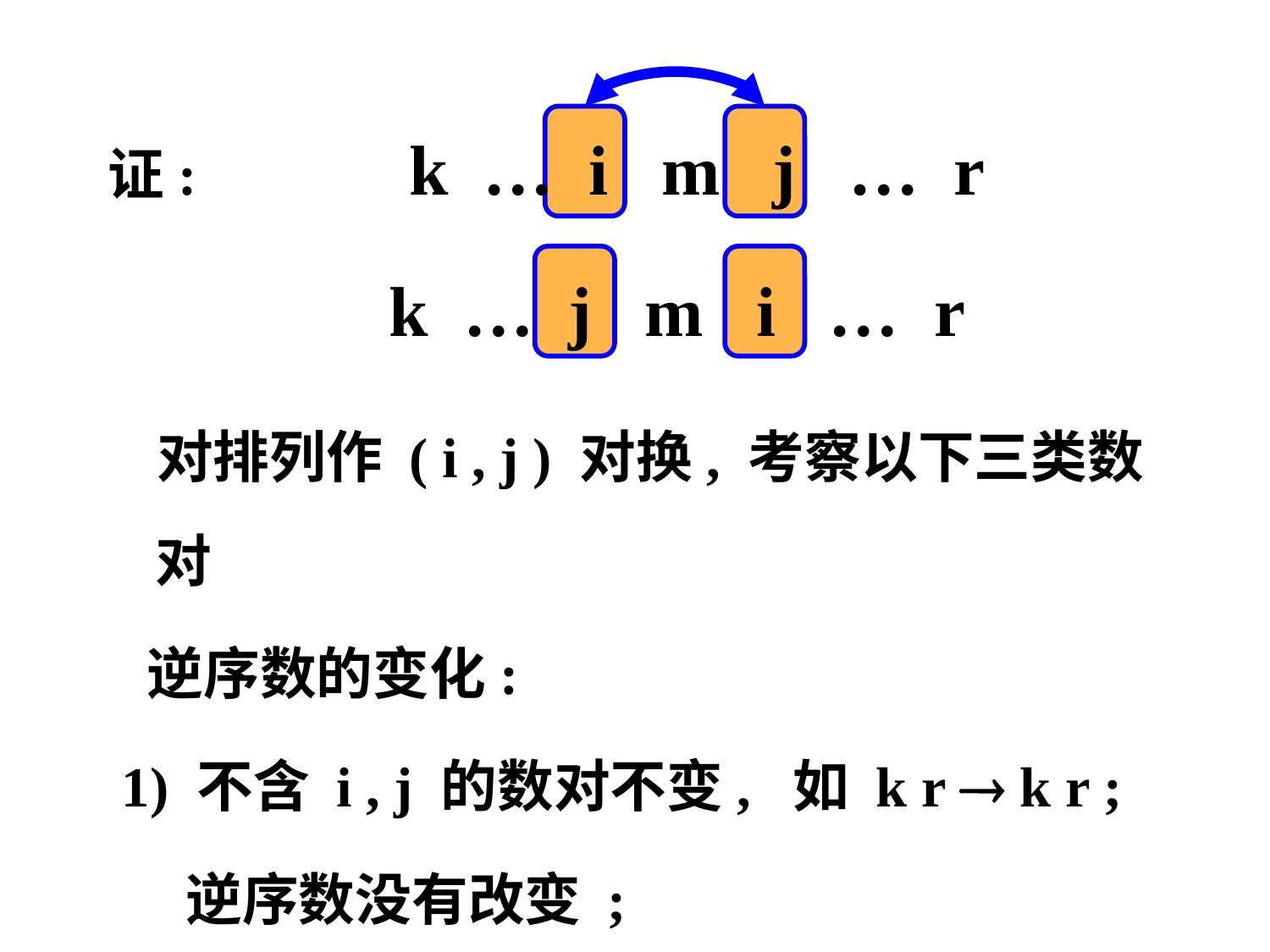

证:               k  …  i   m   j   …  r
                k  …  j   m   i   …  r
  对排列作 ( i , j ) 对换, 考察以下三类数对
  逆序数的变化:
 1) 不含 i , j 的数对不变,  如 k r → k r ;
     逆序数没有改变 ;